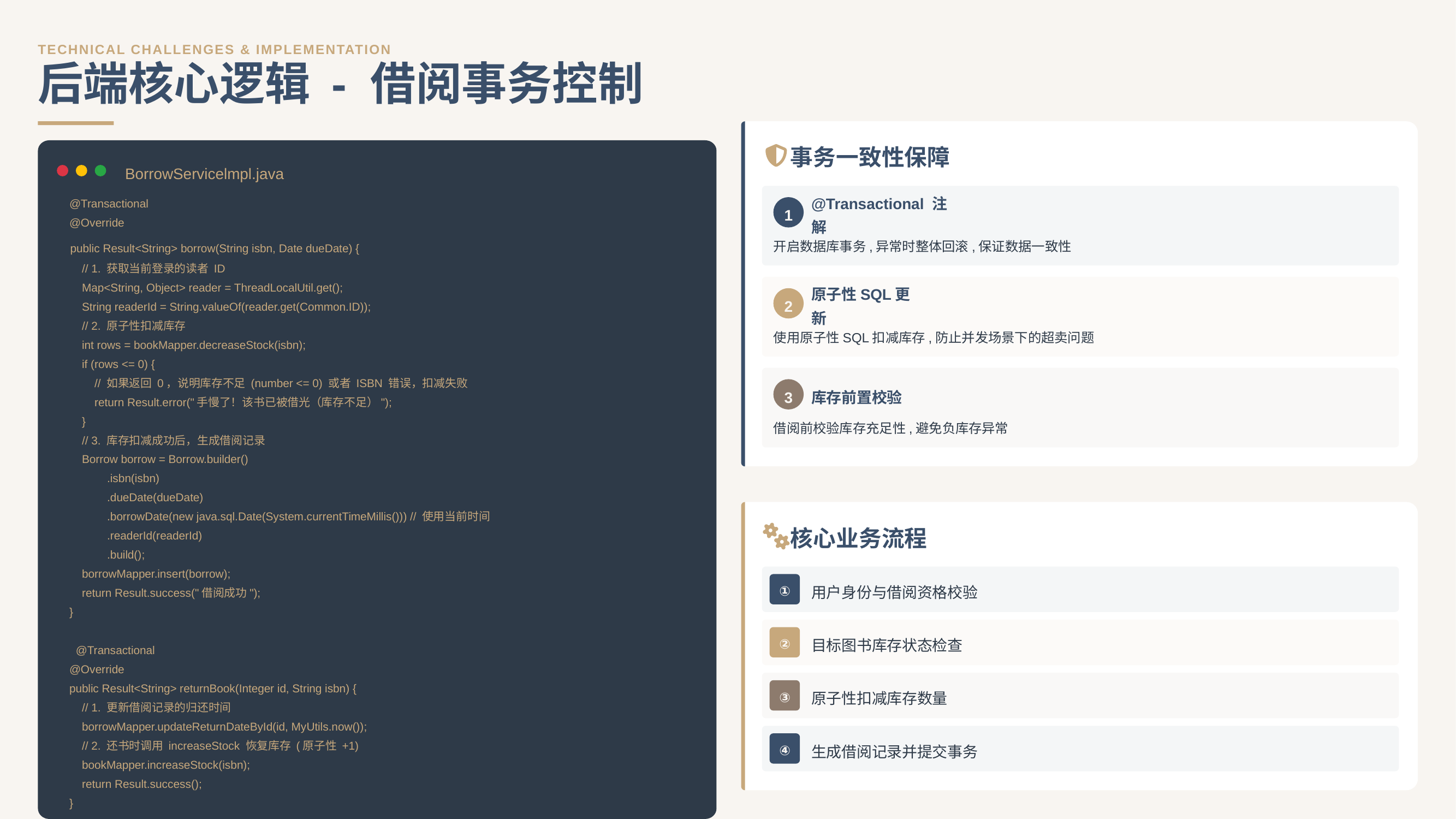

TECHNICAL CHALLENGES & IMPLEMENTATION
后端核心逻辑 - 借阅事务控制

事务一致性保障

1

@Transactional 注解
开启数据库事务,异常时整体回滚,保证数据一致性

2

原子性SQL更新
使用原子性SQL扣减库存,防止并发场景下的超卖问题

3

库存前置校验
借阅前校验库存充足性,避免负库存异常

BorrowServicelmpl.java

    @Transactional
    @Override
    public Result<String> borrow(String isbn, Date dueDate) {
        // 1. 获取当前登录的读者 ID
        Map<String, Object> reader = ThreadLocalUtil.get();
        String readerId = String.valueOf(reader.get(Common.ID));
        // 2. 原子性扣减库存
        int rows = bookMapper.decreaseStock(isbn);
        if (rows <= 0) {
            // 如果返回 0，说明库存不足 (number <= 0) 或者 ISBN 错误，扣减失败
            return Result.error("手慢了！该书已被借光（库存不足）");
        }
        // 3. 库存扣减成功后，生成借阅记录
        Borrow borrow = Borrow.builder()
                .isbn(isbn)
                .dueDate(dueDate)
                .borrowDate(new java.sql.Date(System.currentTimeMillis())) // 使用当前时间
                .readerId(readerId)
                .build();
        borrowMapper.insert(borrow);
        return Result.success("借阅成功");
    }

      @Transactional
    @Override
    public Result<String> returnBook(Integer id, String isbn) {
        // 1. 更新借阅记录的归还时间
        borrowMapper.updateReturnDateById(id, MyUtils.now());
        // 2. 还书时调用 increaseStock 恢复库存 (原子性 +1)
        bookMapper.increaseStock(isbn);
        return Result.success();
    }

核心业务流程

①

用户身份与借阅资格校验

②

目标图书库存状态检查

③

原子性扣减库存数量

④

生成借阅记录并提交事务